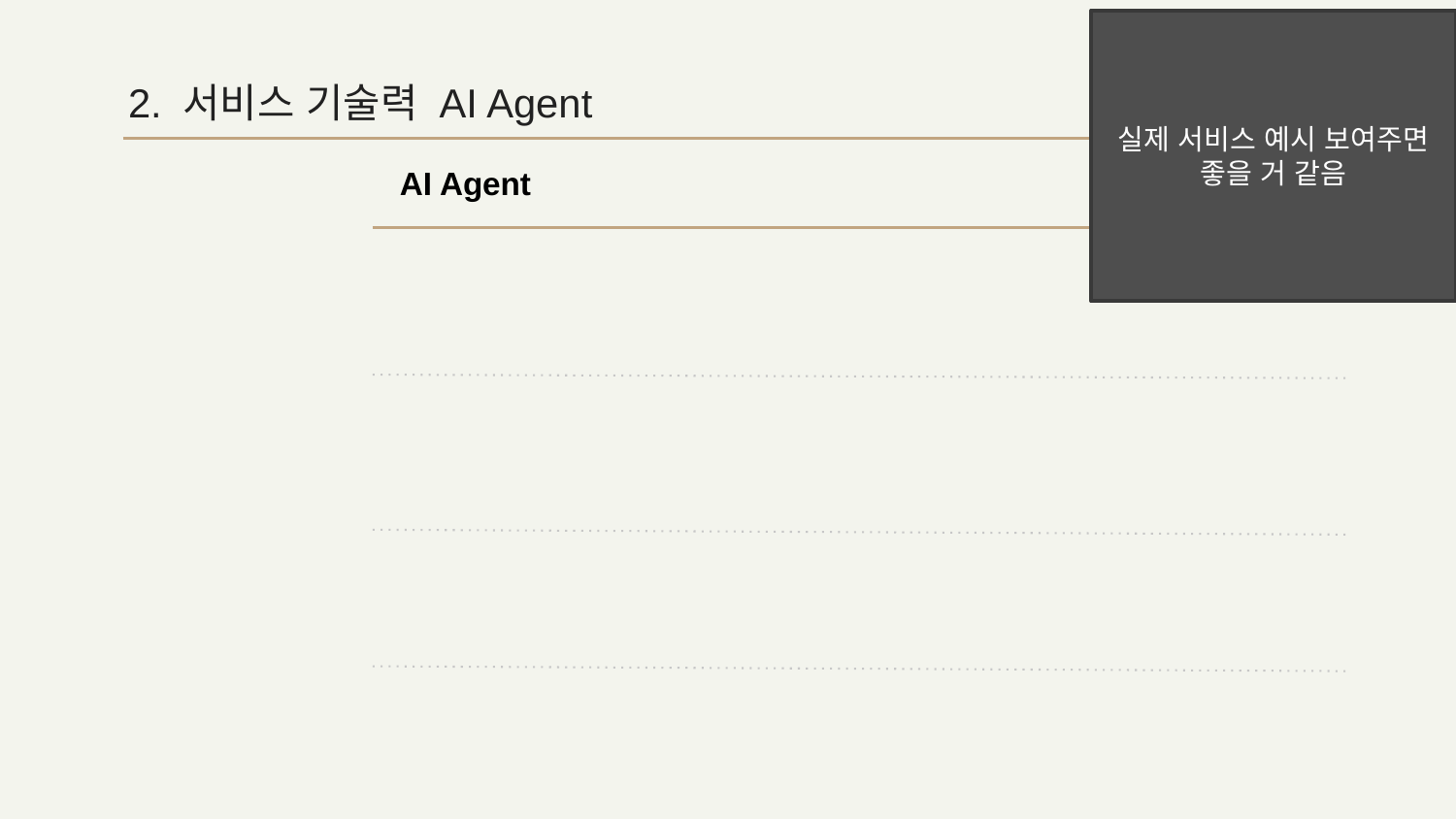

실제 서비스 예시 보여주면 좋을 거 같음
# 2. 서비스 기술력 AI Agent
AI Agent